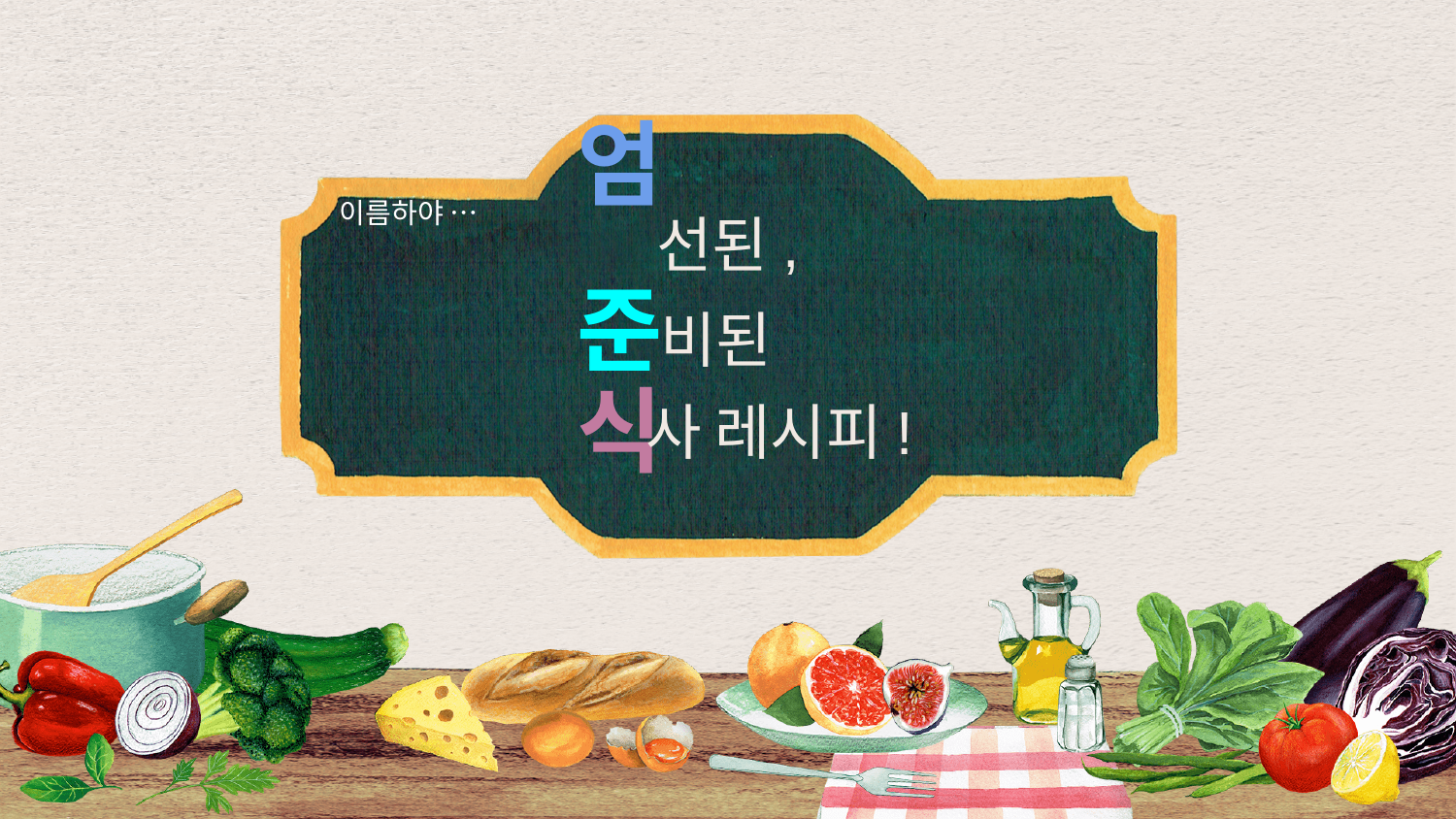

이름하야 …
# 엄
준
식
선된,
비된
사 레시피!